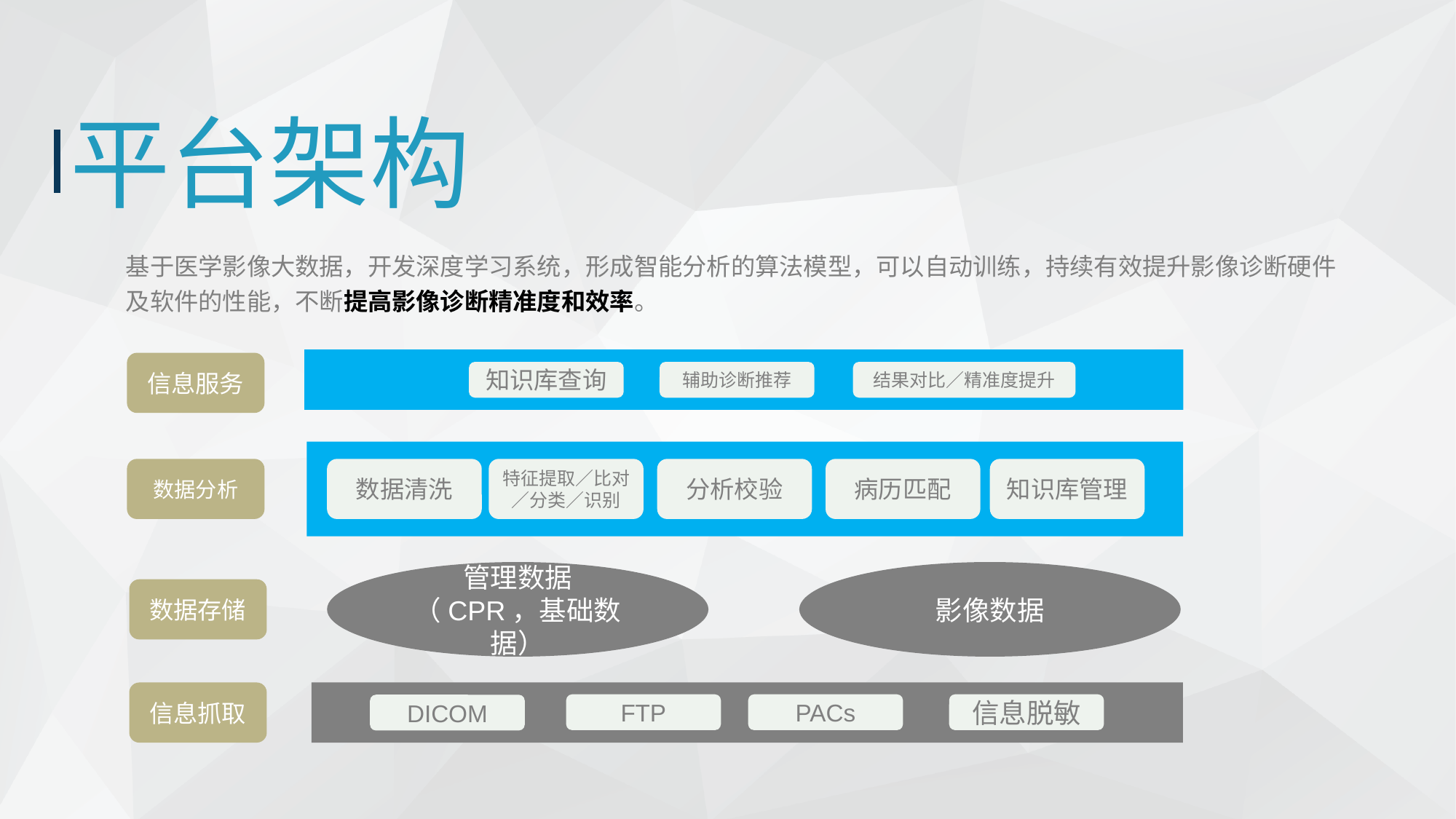

平台架构
基于医学影像大数据，开发深度学习系统，形成智能分析的算法模型，可以自动训练，持续有效提升影像诊断硬件及软件的性能，不断提高影像诊断精准度和效率。

信息服务
知识库查询
辅助诊断推荐
结果对比／精准度提升

数据分析
数据清洗
特征提取／比对／分类／识别
分析校验
病历匹配
知识库管理
管理数据
（CPR，基础数据）
影像数据
数据存储
信息抓取

FTP
PACs
信息脱敏
DICOM